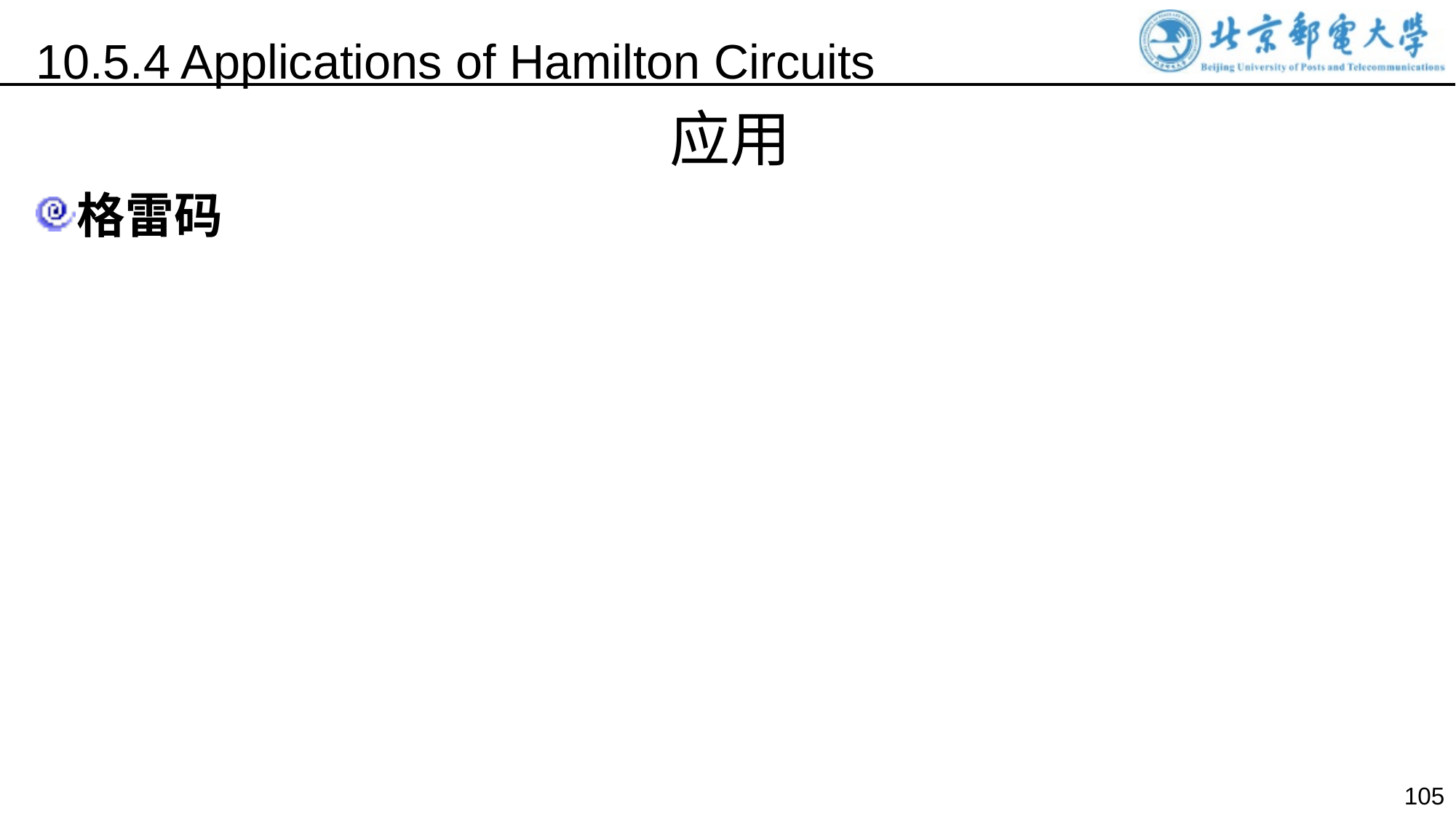

10.5.4 Applications of Hamilton Circuits
应用
格雷码